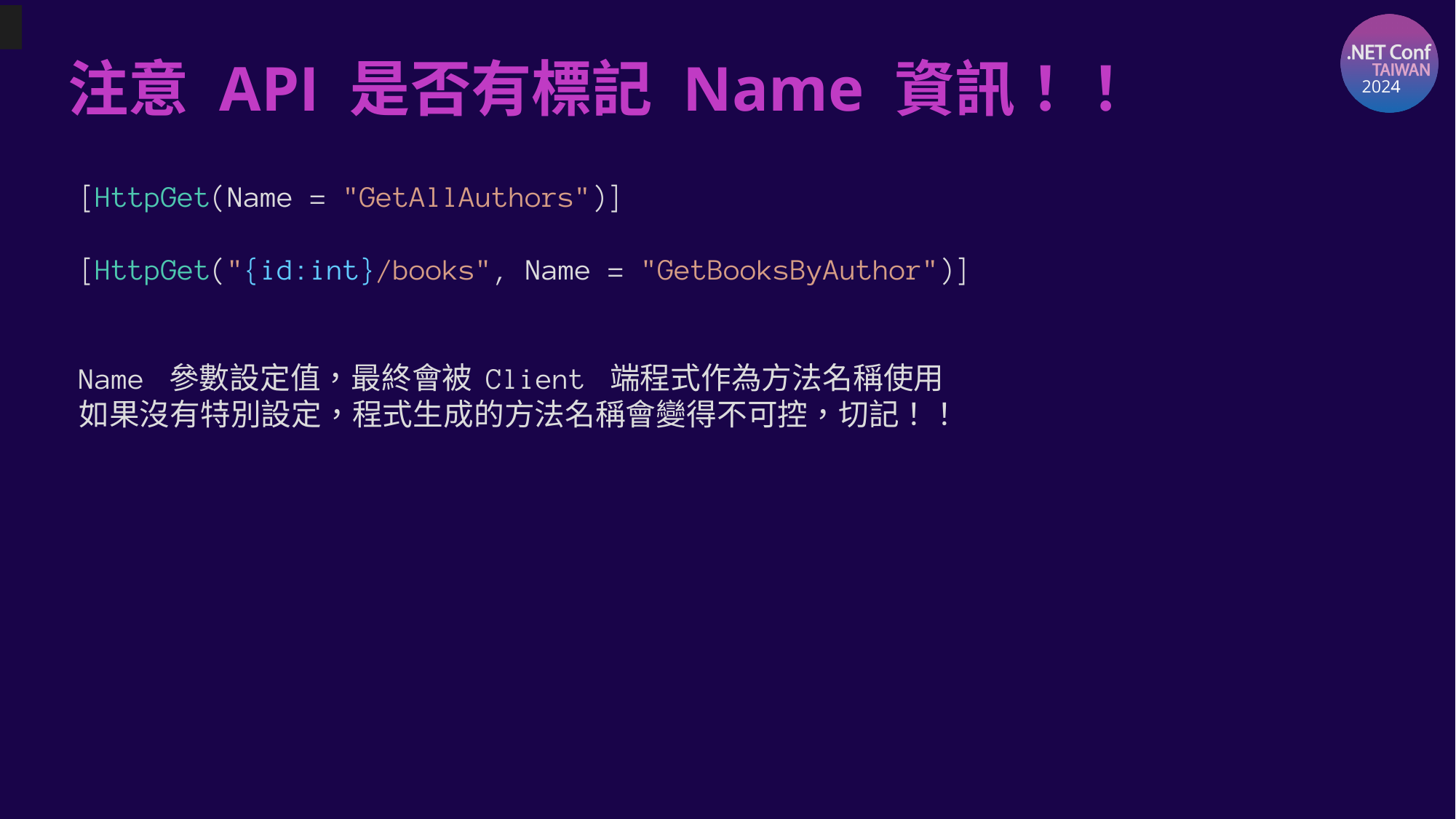

# 注意 API 是否有標記 Name 資訊！！
[HttpGet(Name = "GetAllAuthors")]

[HttpGet("{id:int}/books", Name = "GetBooksByAuthor")]

Name 參數設定值，最終會被 Client 端程式作為方法名稱使用
如果沒有特別設定，程式生成的方法名稱會變得不可控，切記！！